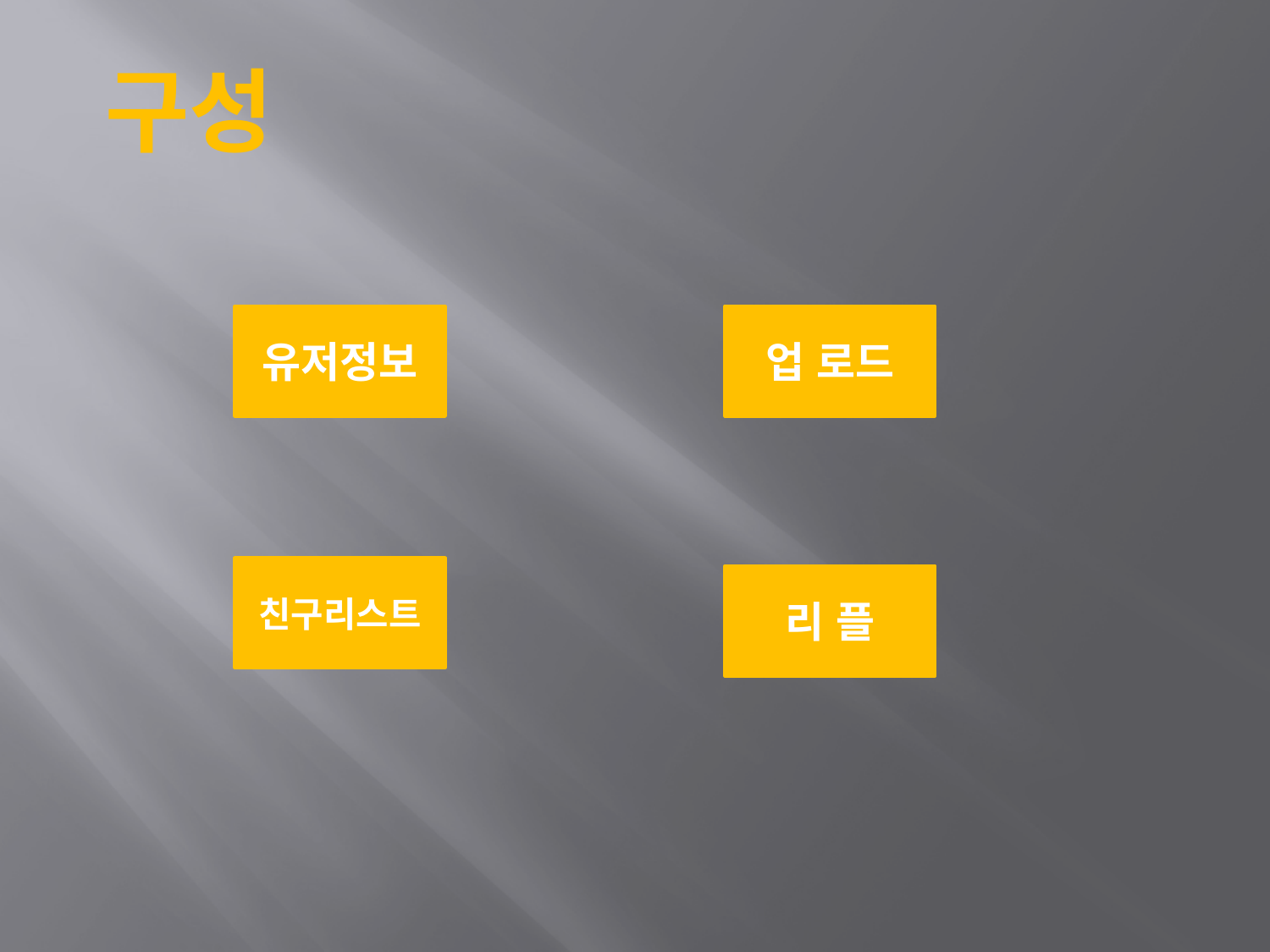

구성
업 로드
유저정보
친구리스트
리 플